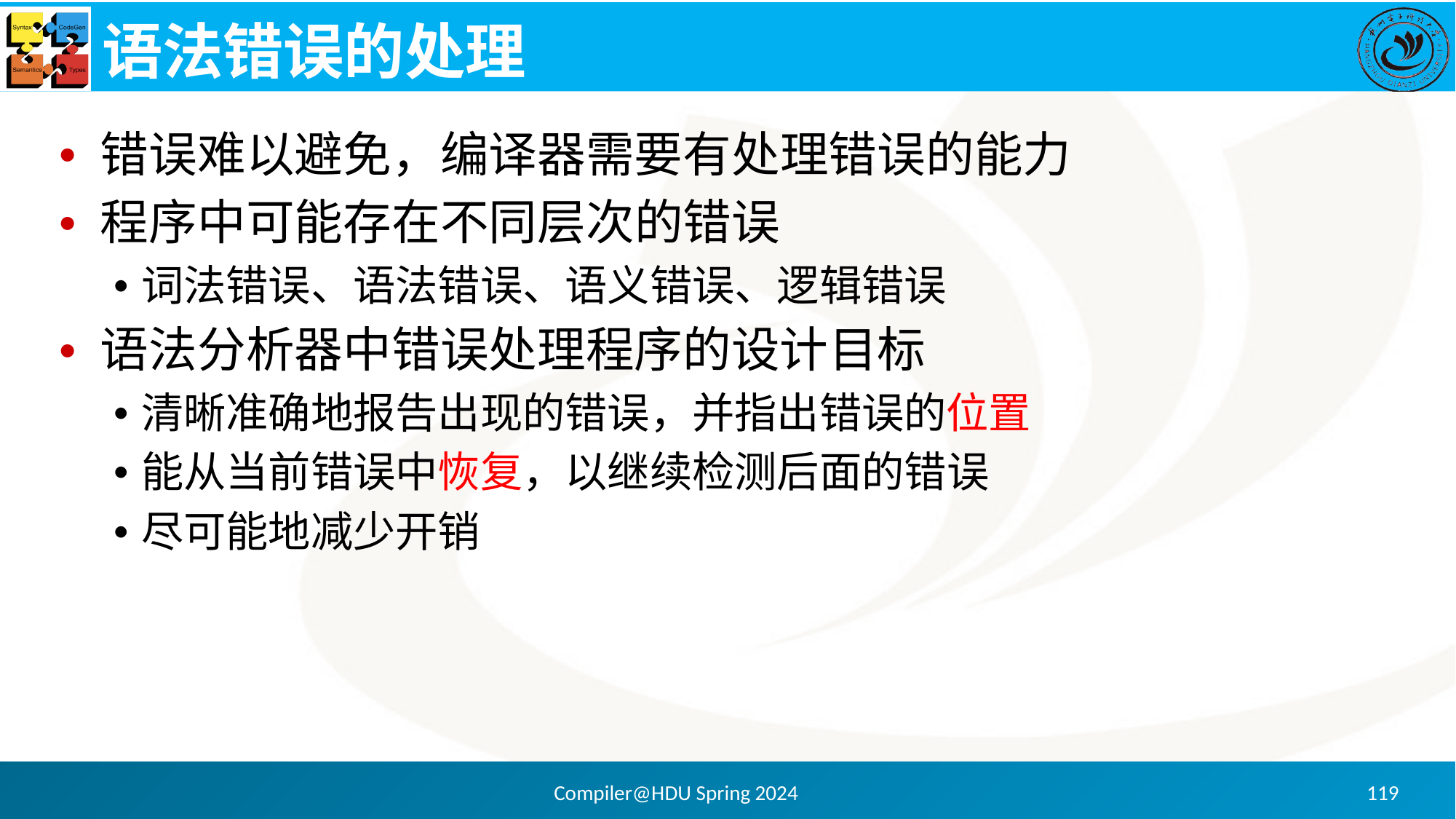

# 语法错误的处理
错误难以避免，编译器需要有处理错误的能力
程序中可能存在不同层次的错误
词法错误、语法错误、语义错误、逻辑错误
语法分析器中错误处理程序的设计目标
清晰准确地报告出现的错误，并指出错误的位置
能从当前错误中恢复，以继续检测后面的错误
尽可能地减少开销
Compiler@HDU Spring 2024
119